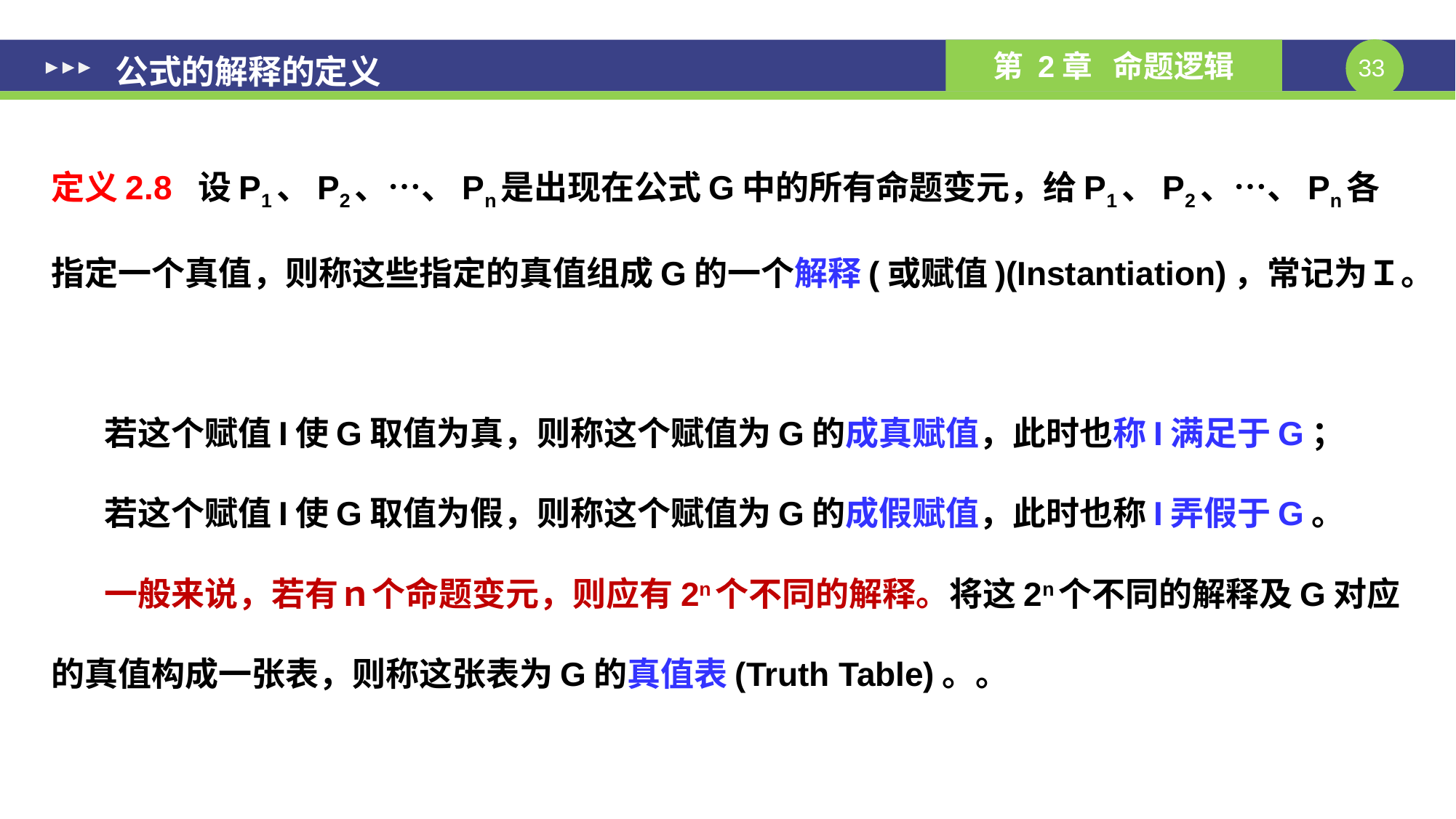

公式的解释的定义
定义2.8  设P1、P2、…、Pn是出现在公式G中的所有命题变元，给P1、P2、…、Pn各指定一个真值，则称这些指定的真值组成G的一个解释(或赋值)(Instantiation)，常记为Ｉ。
      若这个赋值I使G取值为真，则称这个赋值为G的成真赋值，此时也称I满足于G；
      若这个赋值I使G取值为假，则称这个赋值为G的成假赋值，此时也称I弄假于G。
      一般来说，若有ｎ个命题变元，则应有2n个不同的解释。将这2n个不同的解释及G对应的真值构成一张表，则称这张表为G的真值表(Truth Table)。。